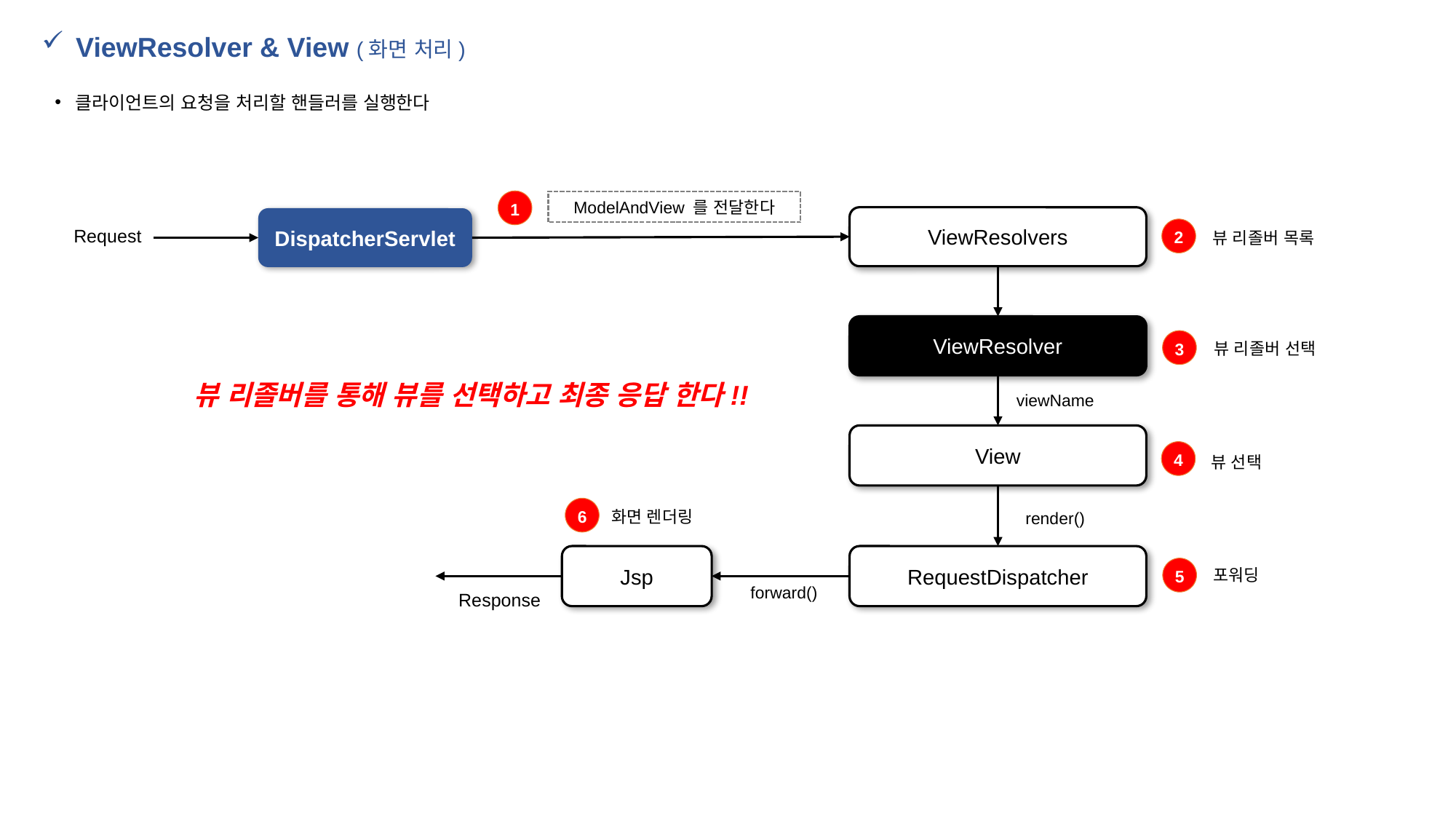

ViewResolver & View (화면 처리)
클라이언트의 요청을 처리할 핸들러를 실행한다

1
ModelAndView 를 전달한다
ViewResolvers
DispatcherServlet
Request

2
뷰 리졸버 목록
ViewResolver

3
뷰 리졸버 선택
뷰 리졸버를 통해 뷰를 선택하고 최종 응답 한다!!
viewName
View

4
뷰 선택

6
화면 렌더링
render()
Jsp
RequestDispatcher

5
포워딩
forward()
Response